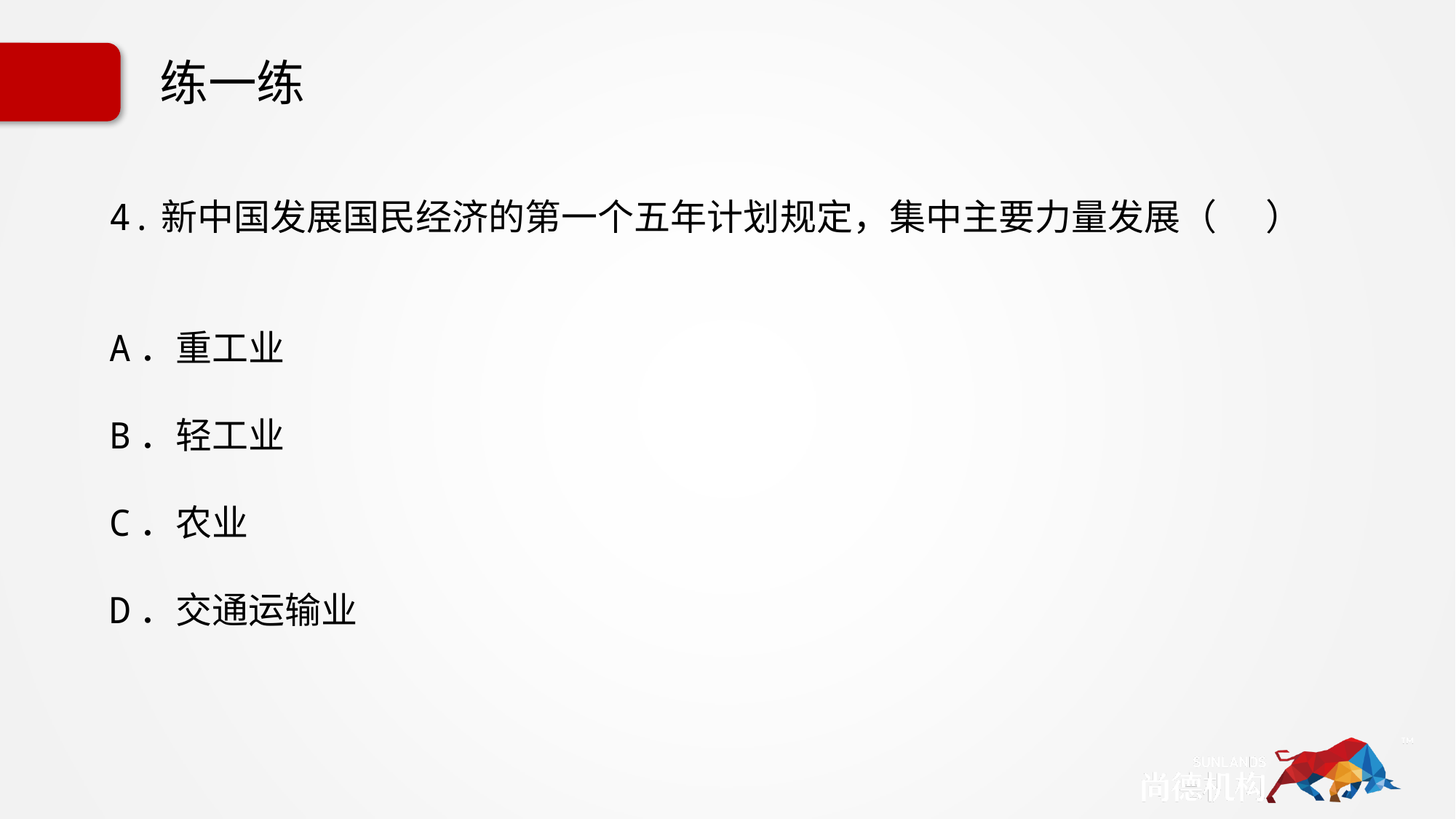

# 练一练
4.新中国发展国民经济的第一个五年计划规定，集中主要力量发展（      ）

A．重工业

B．轻工业

C．农业

D．交通运输业